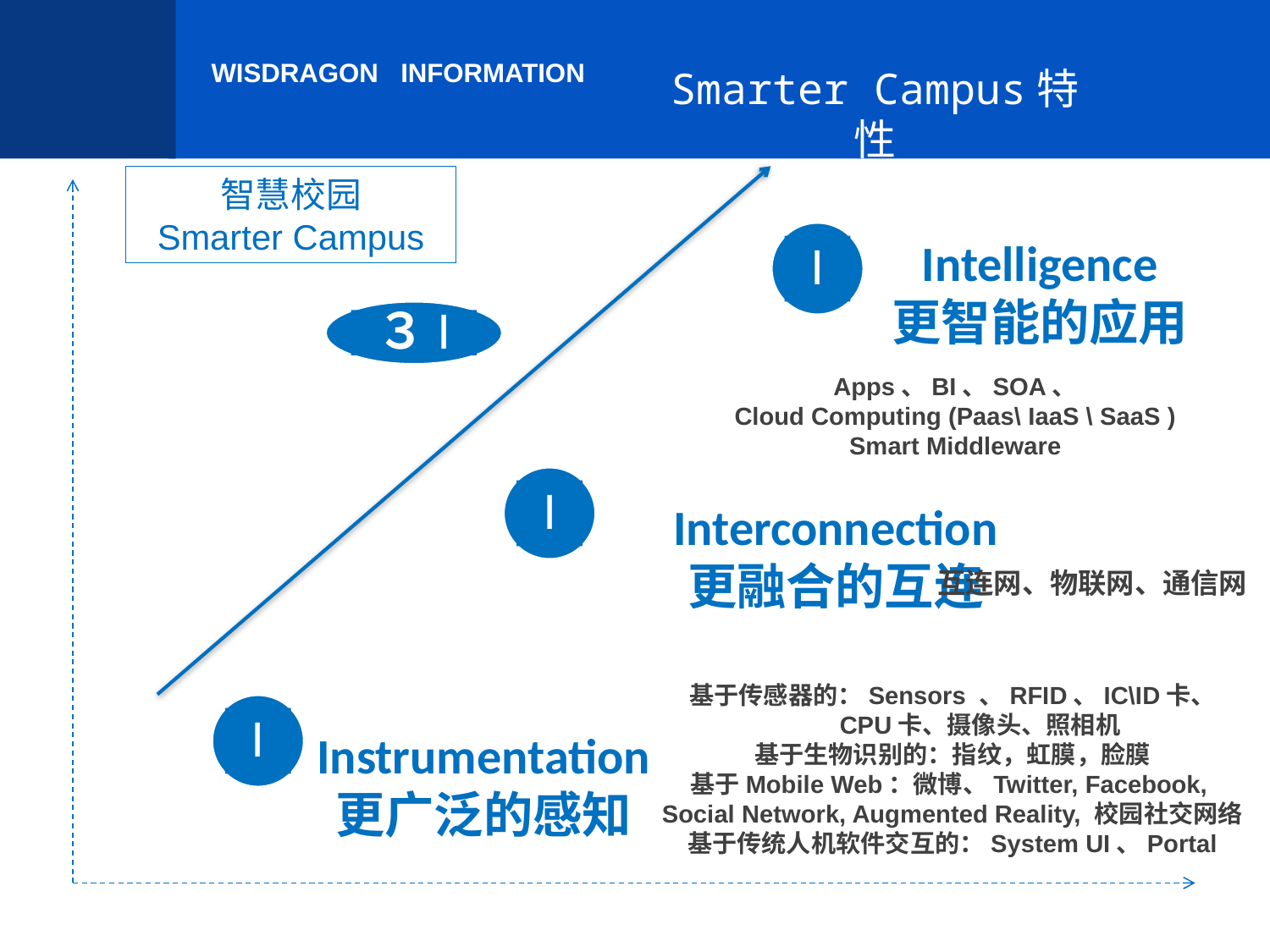

Smarter Campus特性
智慧校园
Smarter Campus

I
Intelligence
更智能的应用

３I
Apps、BI、SOA、
Cloud Computing (Paas\ IaaS \ SaaS )
Smart Middleware

I
Interconnection
更融合的互连
互连网、物联网、通信网
基于传感器的：Sensors 、RFID、IC\ID卡、
　　CPU卡、摄像头、照相机
基于生物识别的：指纹，虹膜，脸膜
基于Mobile Web：微博、Twitter, Facebook,
Social Network, Augmented Reality, 校园社交网络
基于传统人机软件交互的：System UI、Portal

I
Instrumentation
更广泛的感知